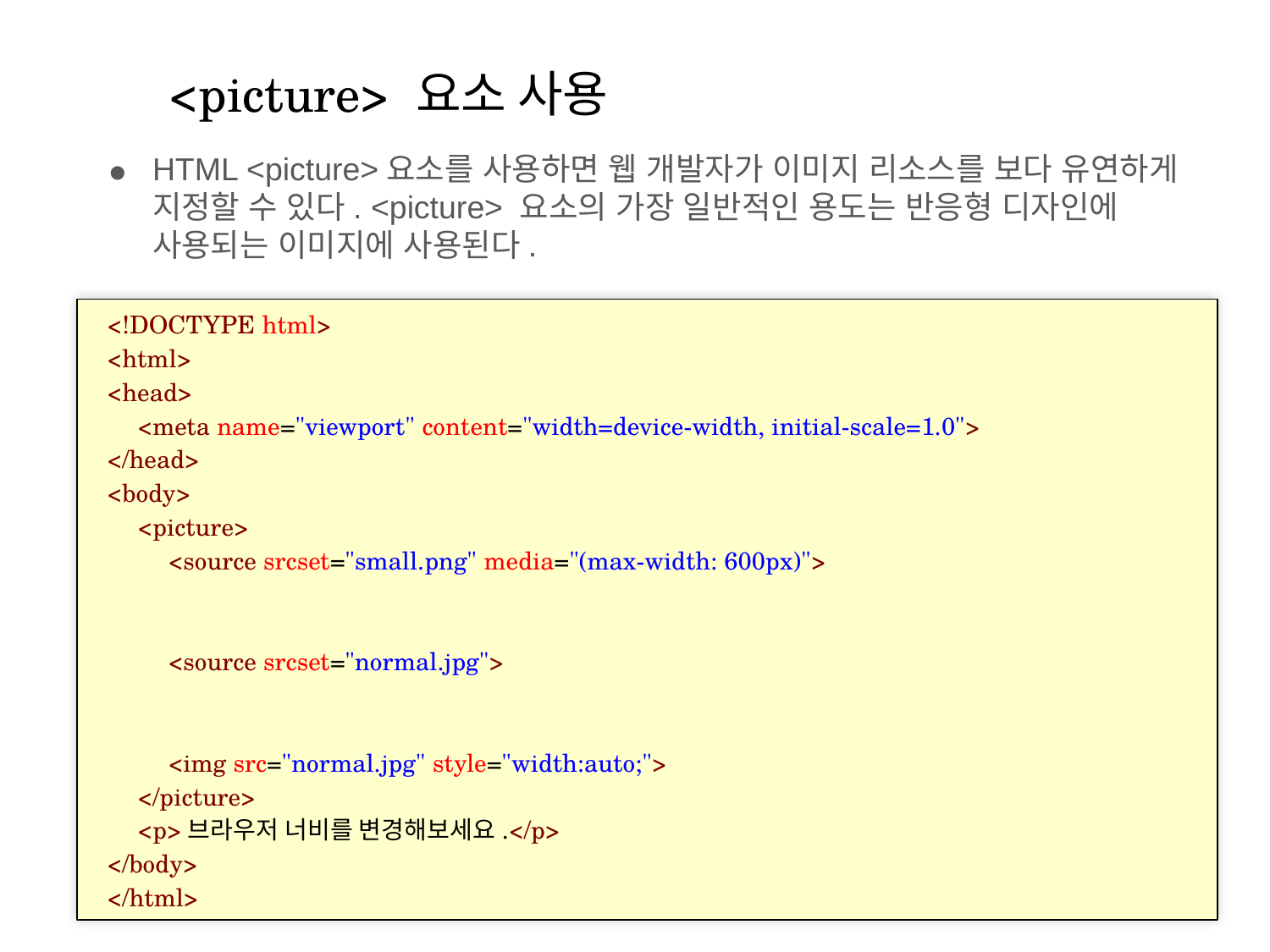

# <picture> 요소 사용
HTML <picture>요소를 사용하면 웹 개발자가 이미지 리소스를 보다 유연하게 지정할 수 있다. <picture> 요소의 가장 일반적인 용도는 반응형 디자인에 사용되는 이미지에 사용된다.
<!DOCTYPE html>
<html>
<head>
    <meta name="viewport" content="width=device-width, initial-scale=1.0">
</head>
<body>
    <picture>
        <source srcset="small.png" media="(max-width: 600px)">

        <source srcset="normal.jpg">

        <img src="normal.jpg" style="width:auto;">
    </picture>
    <p>브라우저 너비를 변경해보세요.</p>
</body>
</html>